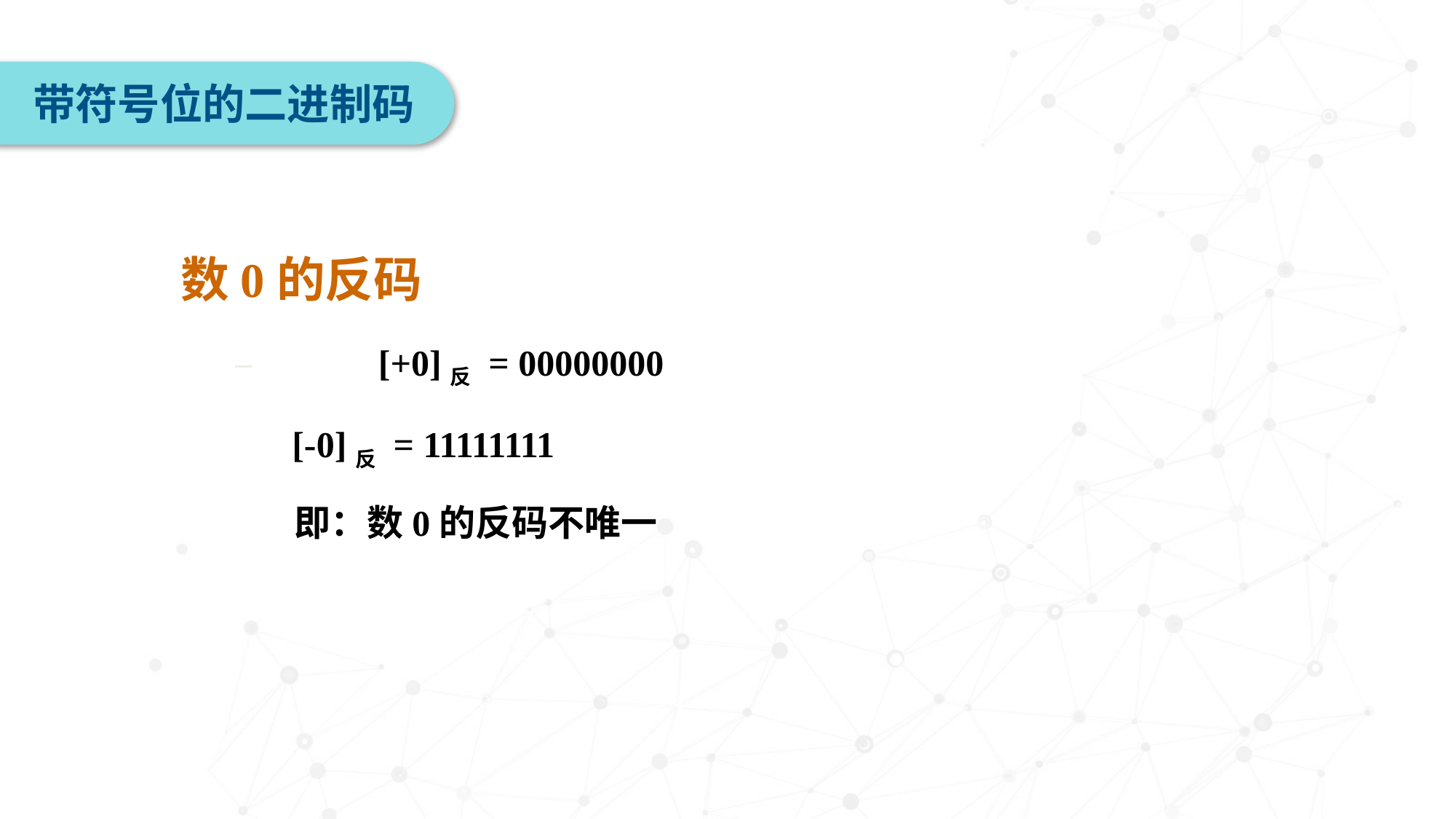

带符号位的二进制码
数0的反码
	[+0]反 = 00000000
       [-0]反 = 11111111
       即：数0的反码不唯一
36